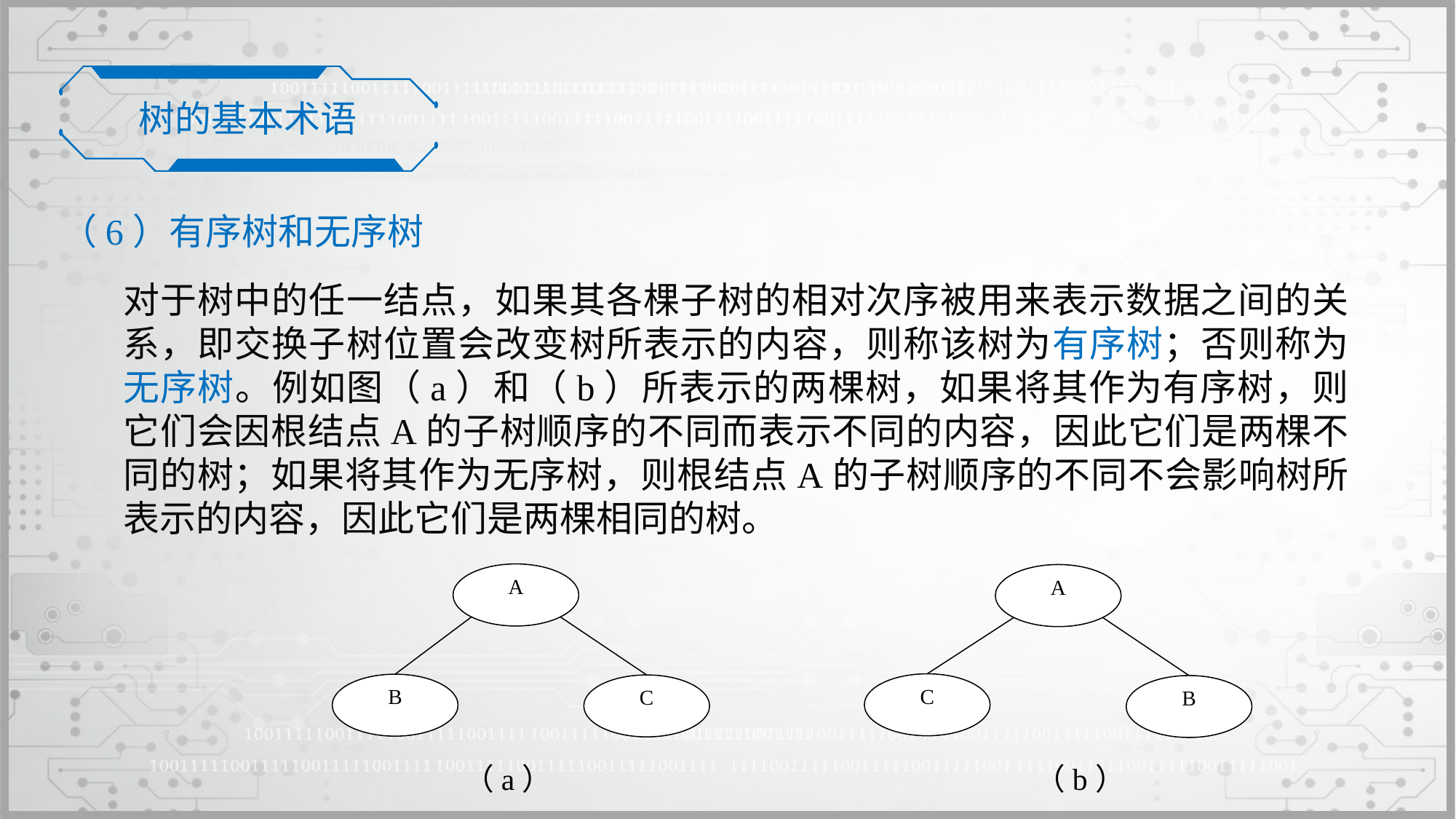

树的基本术语
（6）有序树和无序树
对于树中的任一结点，如果其各棵子树的相对次序被用来表示数据之间的关系，即交换子树位置会改变树所表示的内容，则称该树为有序树；否则称为无序树。例如图（a）和（b）所表示的两棵树，如果将其作为有序树，则它们会因根结点A的子树顺序的不同而表示不同的内容，因此它们是两棵不同的树；如果将其作为无序树，则根结点A的子树顺序的不同不会影响树所表示的内容，因此它们是两棵相同的树。

A
A
C
B
C
B
（a）
（b）